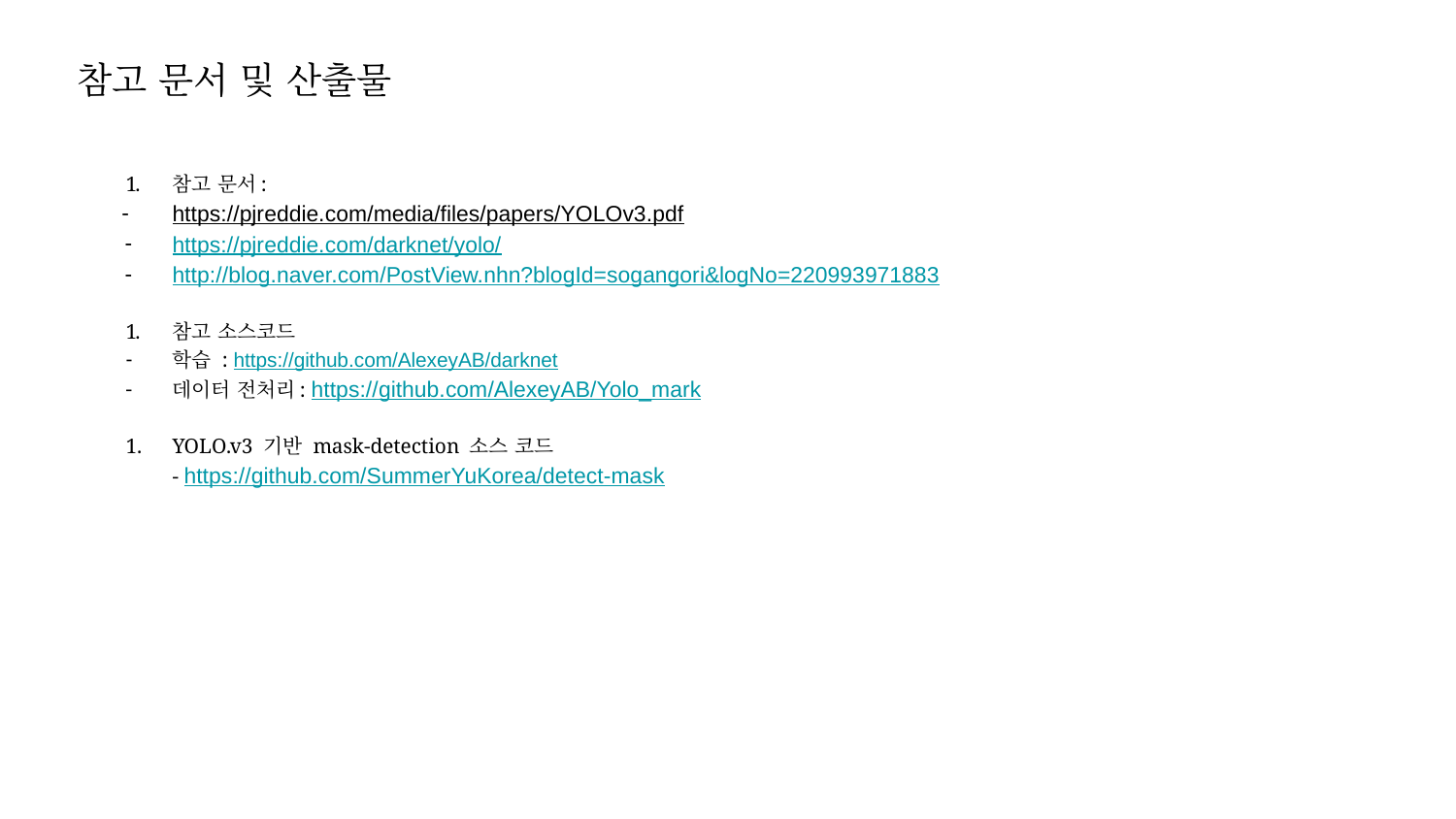

참고 문서 및 산출물

참고 문서:
https://pjreddie.com/media/files/papers/YOLOv3.pdf
https://pjreddie.com/darknet/yolo/
http://blog.naver.com/PostView.nhn?blogId=sogangori&logNo=220993971883

참고 소스코드
학습 : https://github.com/AlexeyAB/darknet
데이터 전처리: https://github.com/AlexeyAB/Yolo_mark

YOLO.v3 기반 mask-detection 소스 코드
- https://github.com/SummerYuKorea/detect-mask